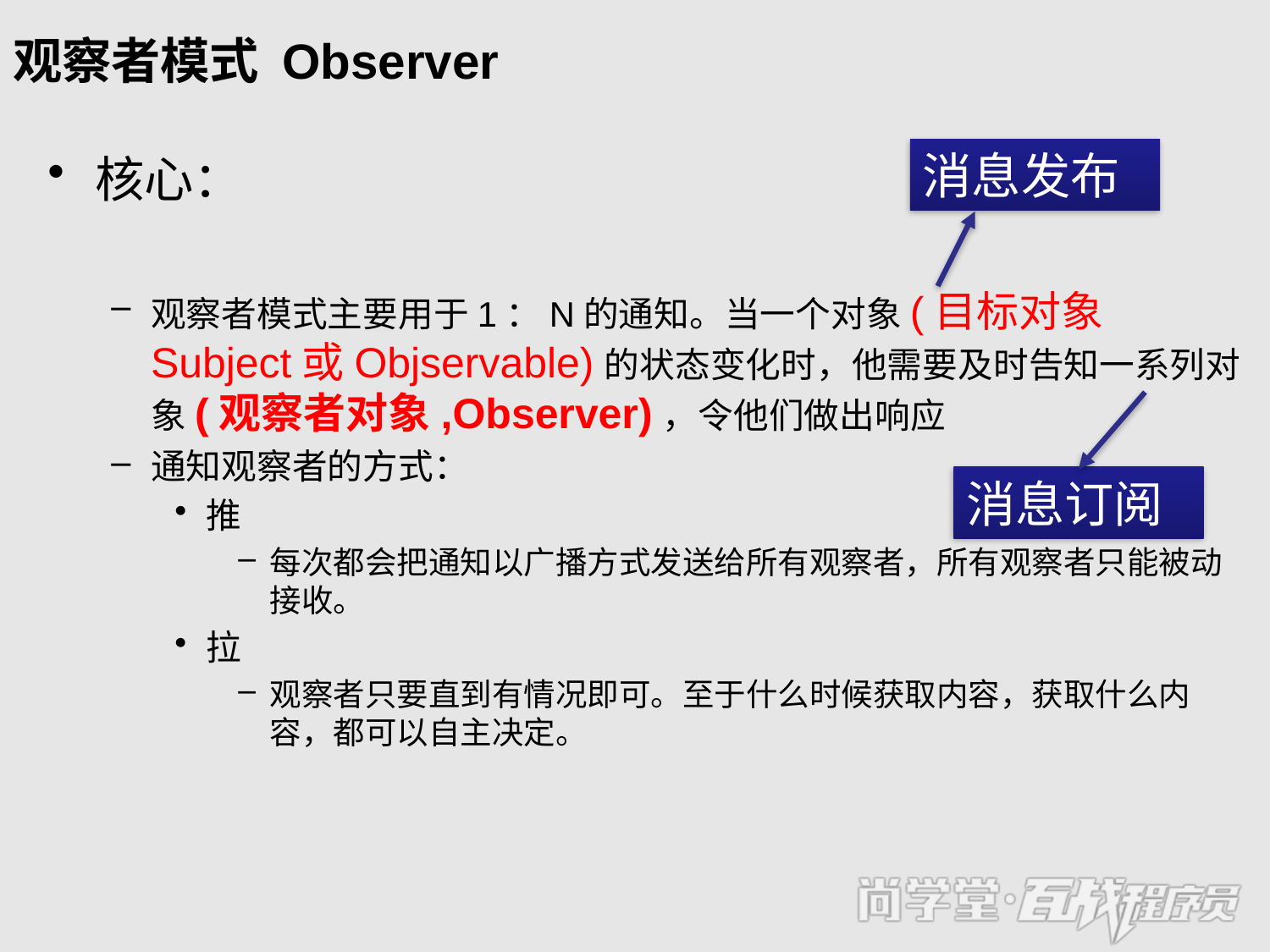

# 观察者模式 Observer
消息发布
核心：

观察者模式主要用于1：N的通知。当一个对象(目标对象Subject或Objservable)的状态变化时，他需要及时告知一系列对象(观察者对象,Observer)，令他们做出响应
通知观察者的方式：
推
每次都会把通知以广播方式发送给所有观察者，所有观察者只能被动接收。
拉
观察者只要直到有情况即可。至于什么时候获取内容，获取什么内容，都可以自主决定。

消息订阅